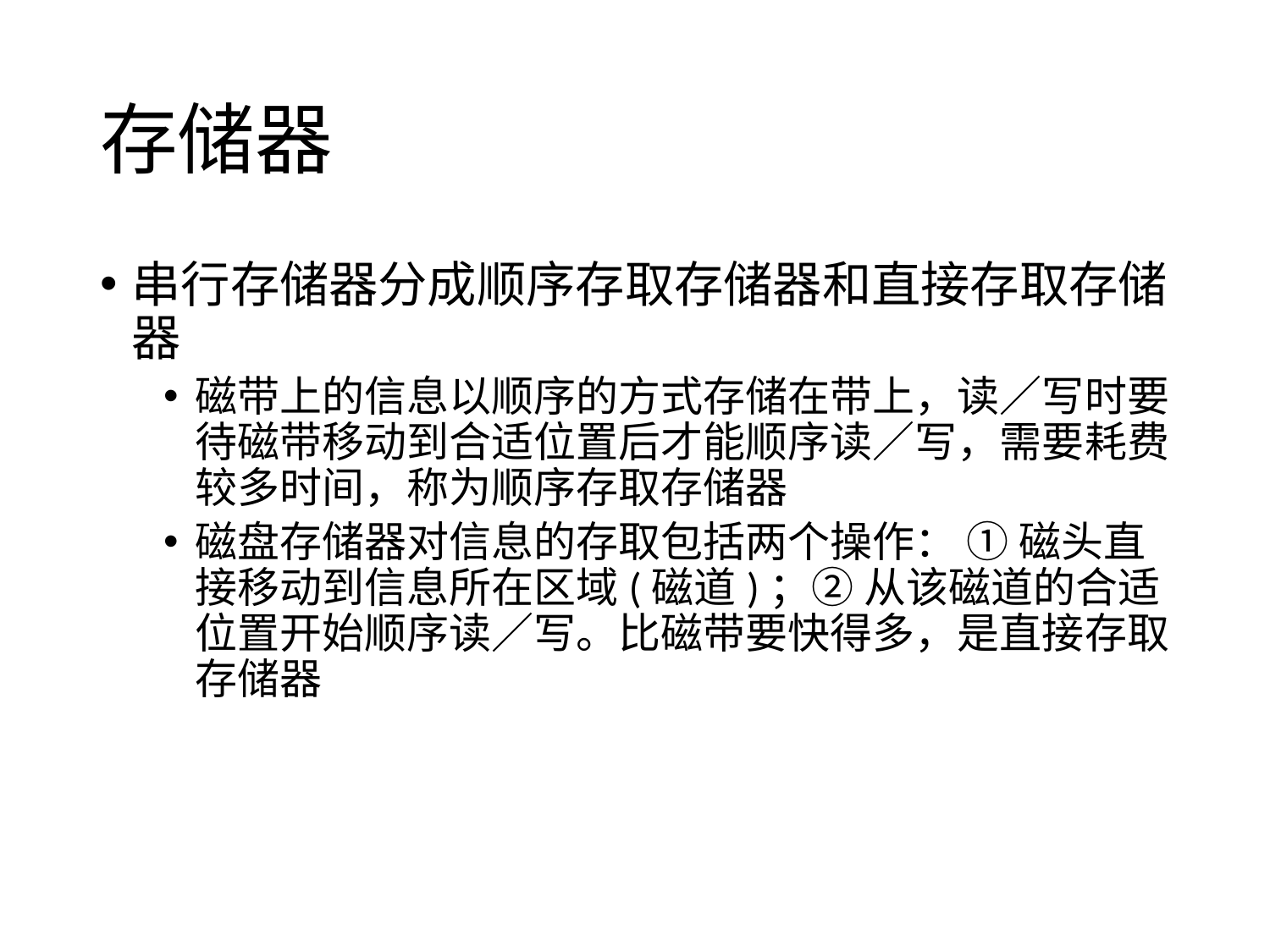

# 存储器
串行存储器分成顺序存取存储器和直接存取存储器
磁带上的信息以顺序的方式存储在带上，读／写时要待磁带移动到合适位置后才能顺序读／写，需要耗费较多时间，称为顺序存取存储器
磁盘存储器对信息的存取包括两个操作： ① 磁头直接移动到信息所在区域(磁道)；② 从该磁道的合适位置开始顺序读／写。比磁带要快得多，是直接存取存储器